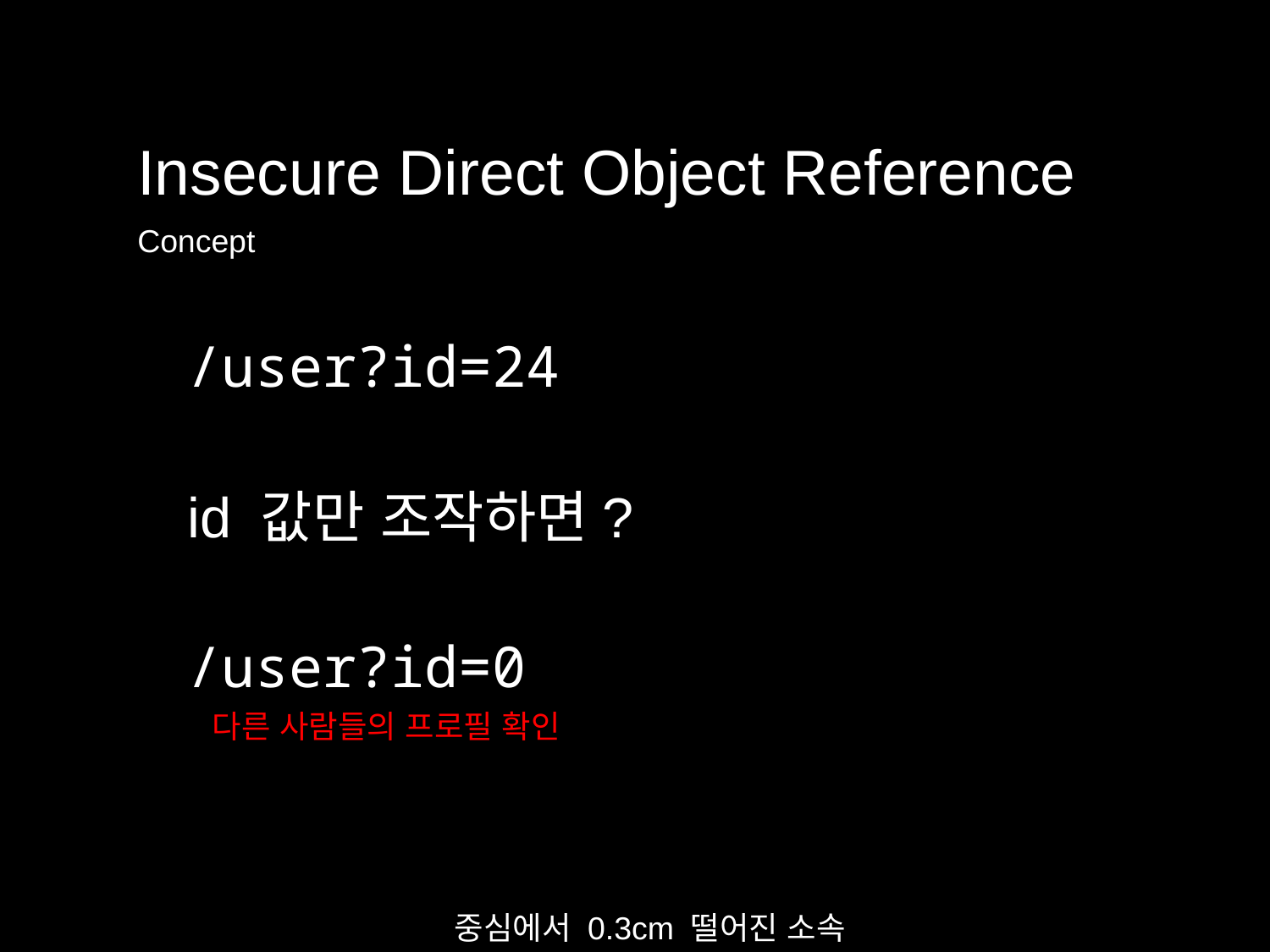

Insecure Direct Object Reference
Concept
/user?id=24
id 값만 조작하면?
/user?id=0
다른 사람들의 프로필 확인